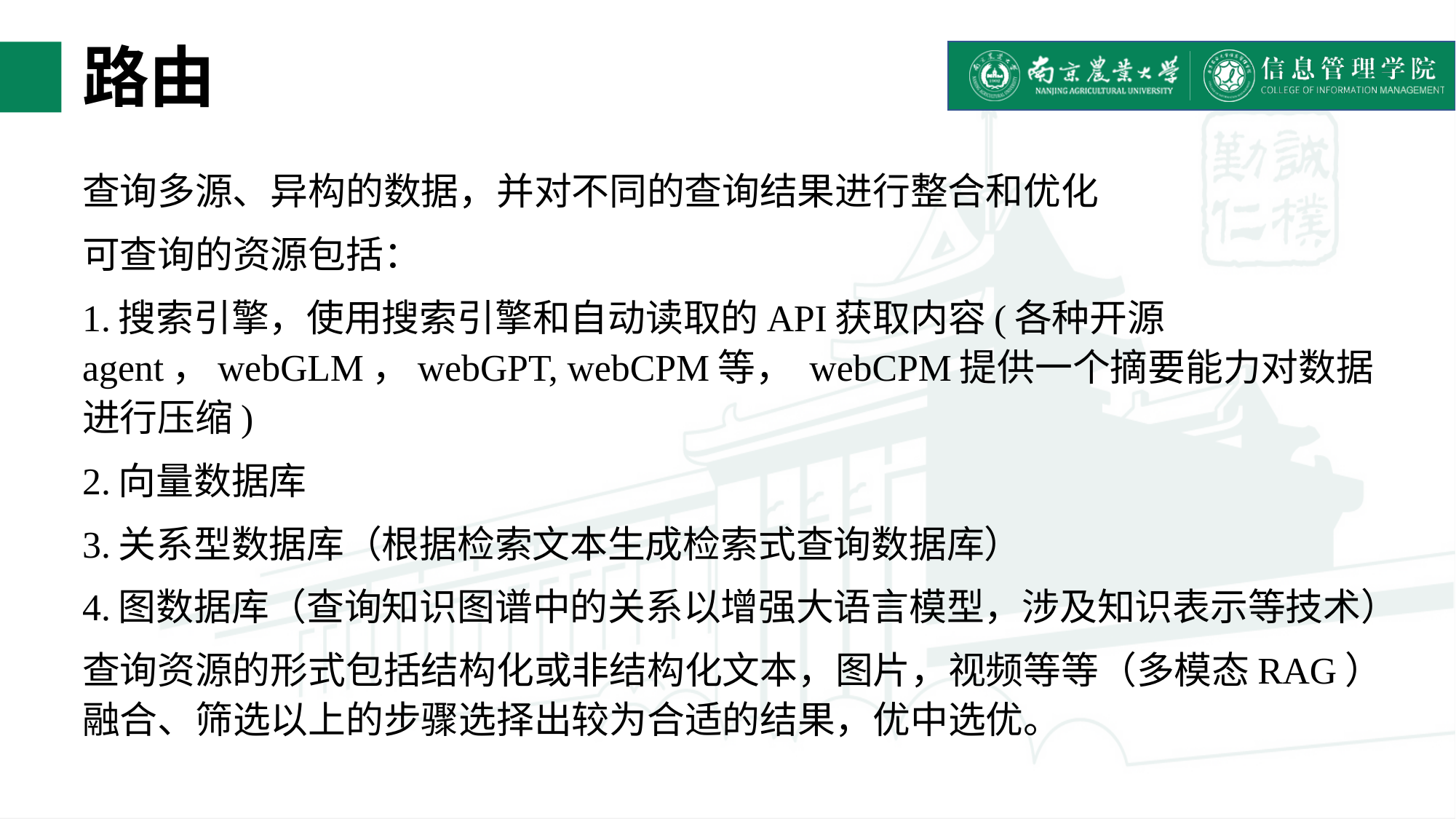

# 路由
查询多源、异构的数据，并对不同的查询结果进行整合和优化
可查询的资源包括：
1.搜索引擎，使用搜索引擎和自动读取的API获取内容(各种开源agent，webGLM，webGPT, webCPM等， webCPM提供一个摘要能力对数据进行压缩)
2.向量数据库
3.关系型数据库（根据检索文本生成检索式查询数据库）
4.图数据库（查询知识图谱中的关系以增强大语言模型，涉及知识表示等技术）
查询资源的形式包括结构化或非结构化文本，图片，视频等等（多模态RAG）融合、筛选以上的步骤选择出较为合适的结果，优中选优。